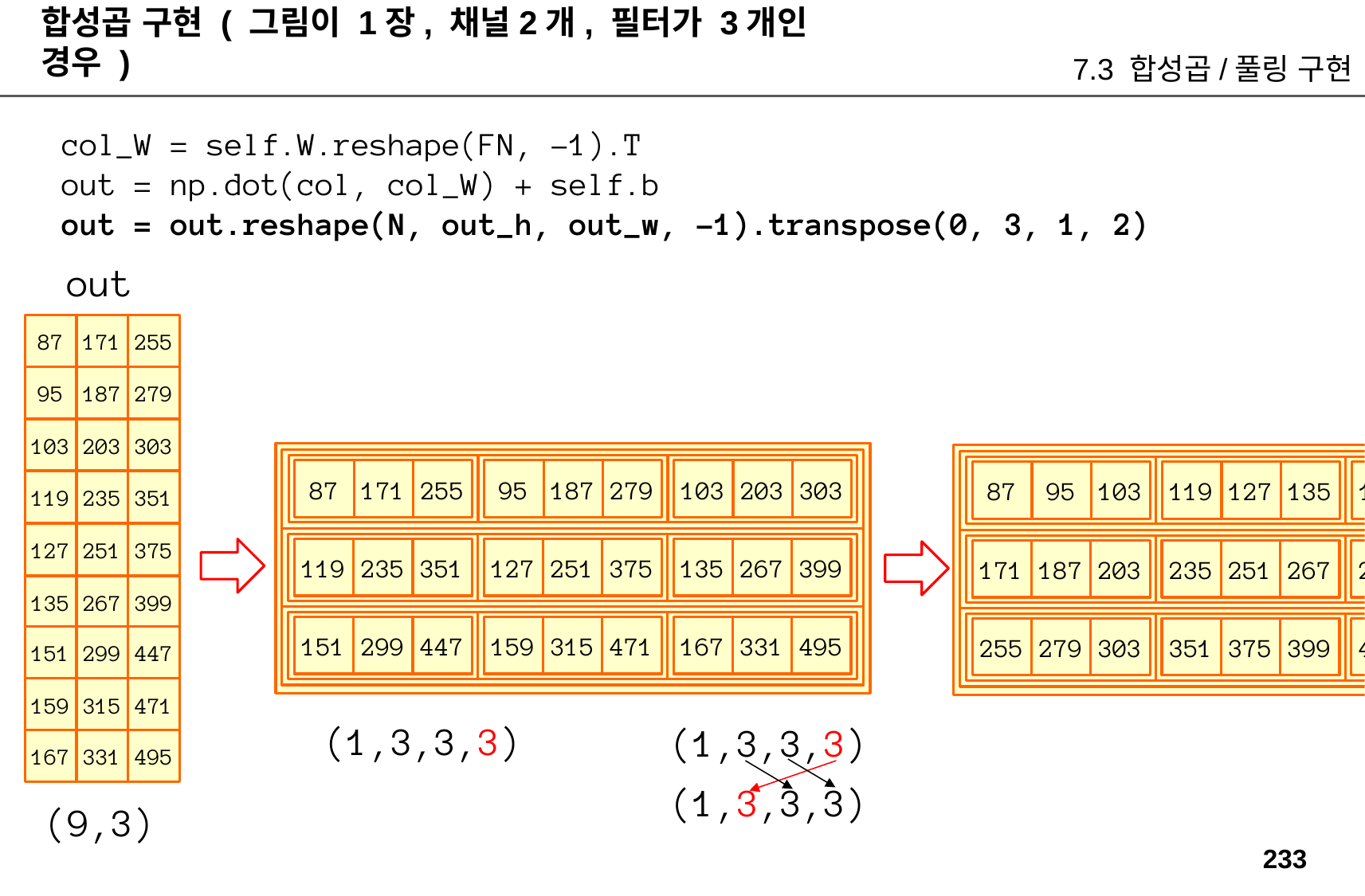

합성곱 구현 ( 그림이 1장, 채널2개, 필터가 3개인 경우 )
7.3 합성곱/풀링 구현
col_W = self.W.reshape(FN, -1).T
out = np.dot(col, col_W) + self.b
out = out.reshape(N, out_h, out_w, -1).transpose(0, 3, 1, 2)
out
87
171
255
95
187
279
103
203
303

87
171
255
95
187
279
103
203
303
87
95
103
119
127
135
151
159
167
119
235
351
127
251
375

119
235
351
127
251
375
135
267
399

171
187
203
235
251
267
299
315
331

135
267
399

151
299
447
159
315
471
167
331
495
255
279
303
351
375
399
447
471
495
151
299
447
159
315
471
(1,3,3,3)
(1,3,3,3)
167
331
495
(1,3,3,3)
(9,3)